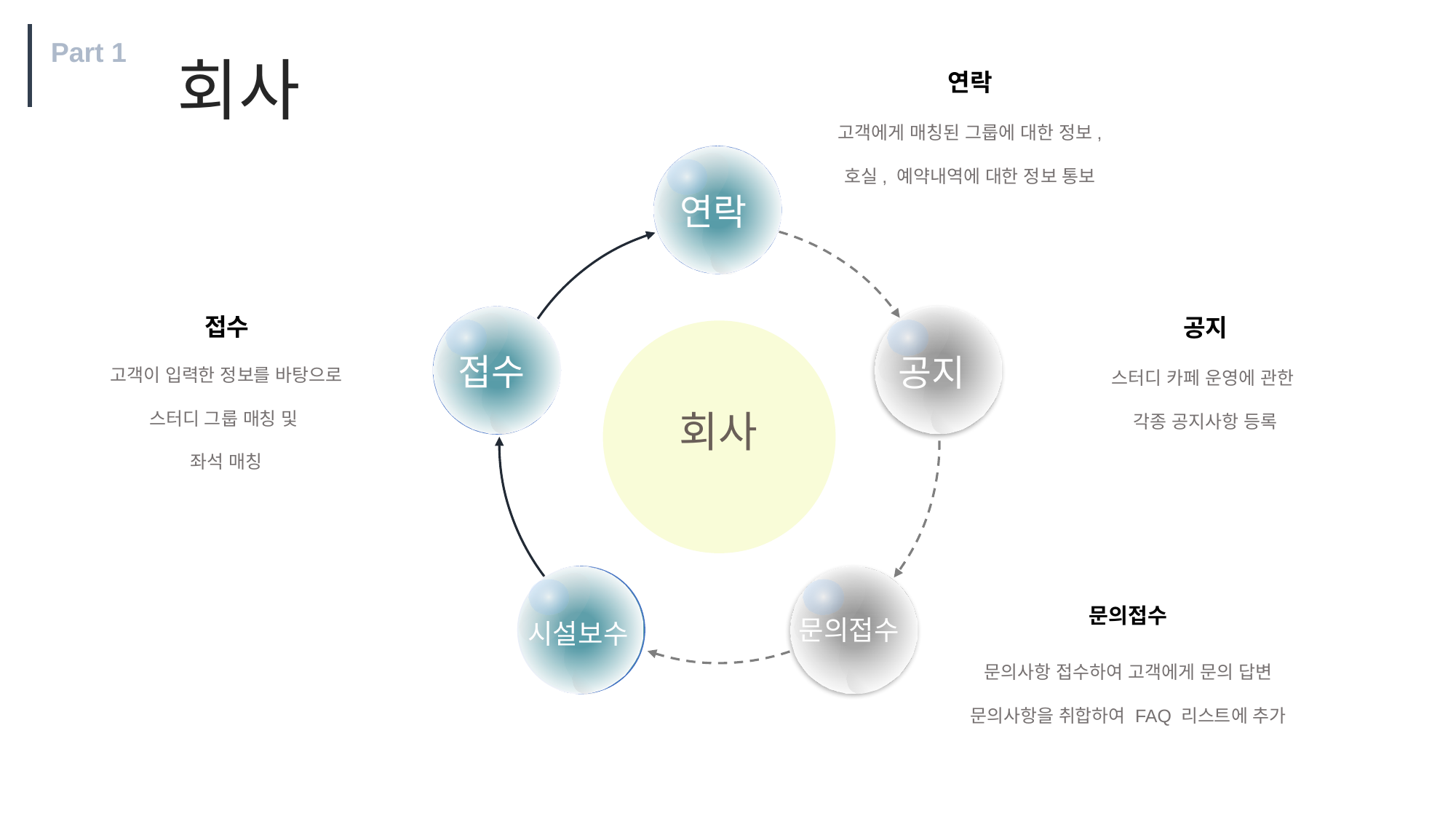

Part 1
회사
연락
고객에게 매칭된 그룹에 대한 정보,

호실, 예약내역에 대한 정보 통보

연락

접수
고객이 입력한 정보를 바탕으로

스터디 그룹 매칭 및

좌석 매칭

공지
스터디 카페 운영에 관한

각종 공지사항 등록

접수
공지
회사

문의접수
문의사항 접수하여 고객에게 문의 답변

문의사항을 취합하여 FAQ 리스트에 추가
문의접수
시설보수